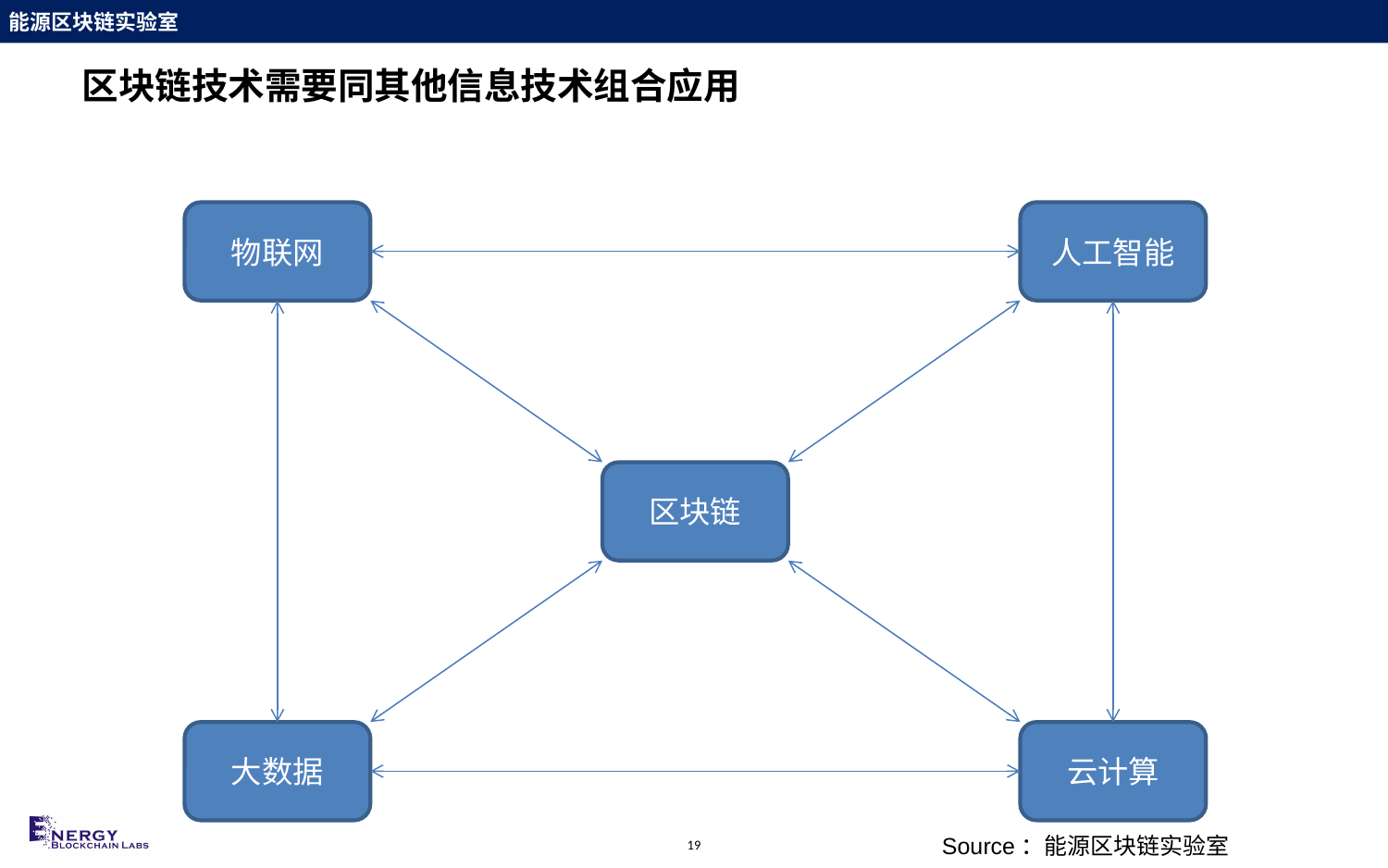

# 区块链技术需要同其他信息技术组合应用
物联网
人工智能
区块链
大数据
云计算
Source：能源区块链实验室